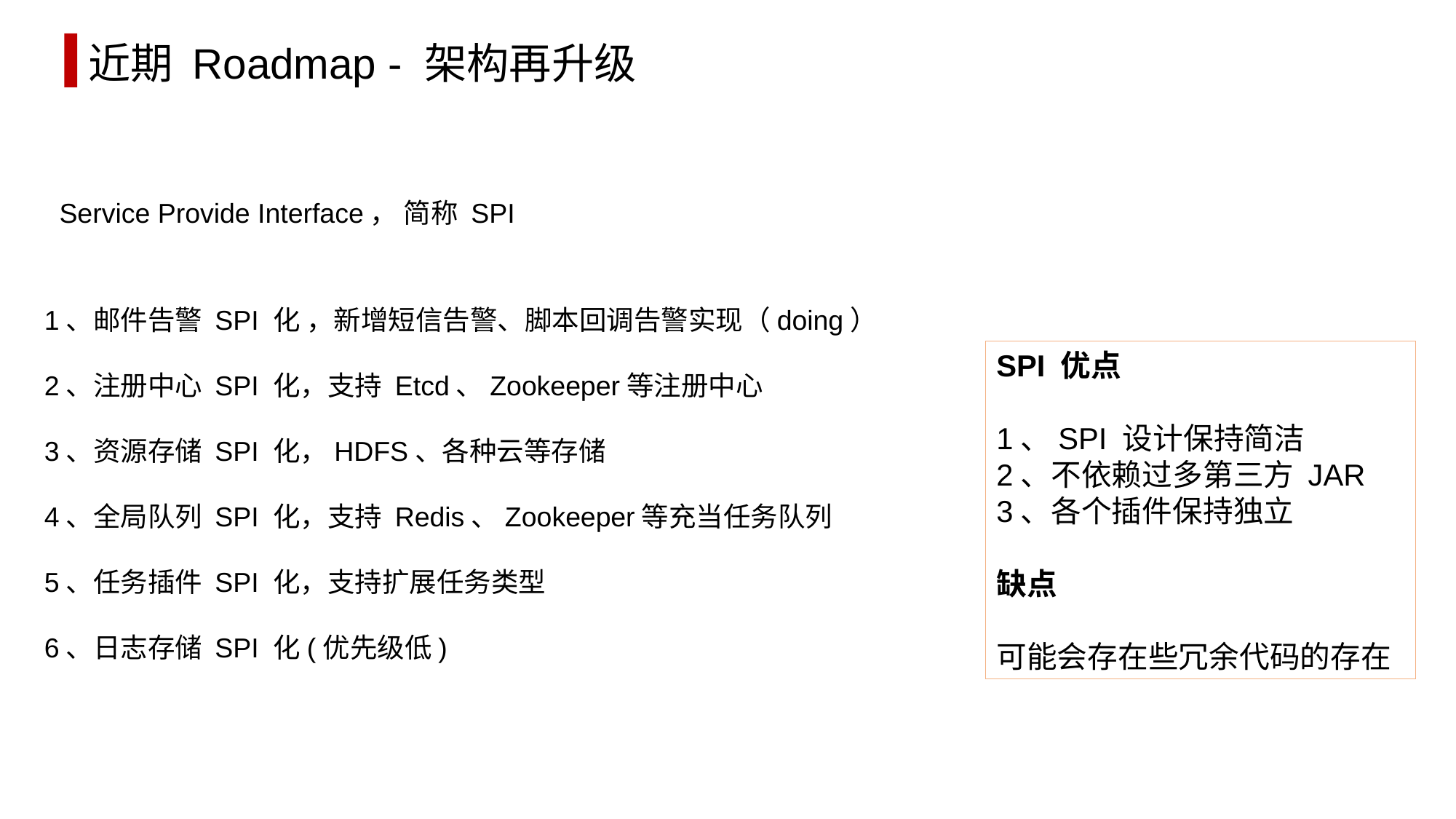

近期 Roadmap - 架构再升级
可扩展性 – SPI 化
Service Provide Interface， 简称 SPI
1、邮件告警 SPI 化 ，新增短信告警、脚本回调告警实现（doing）

2、注册中心 SPI 化，支持 Etcd、Zookeeper等注册中心

3、资源存储 SPI 化，HDFS、各种云等存储

4、全局队列 SPI 化，支持 Redis、Zookeeper等充当任务队列

5、任务插件 SPI 化，支持扩展任务类型

6、日志存储 SPI 化(优先级低)

SPI 优点

1、SPI 设计保持简洁
2、不依赖过多第三方 JAR
3、各个插件保持独立

缺点

可能会存在些冗余代码的存在